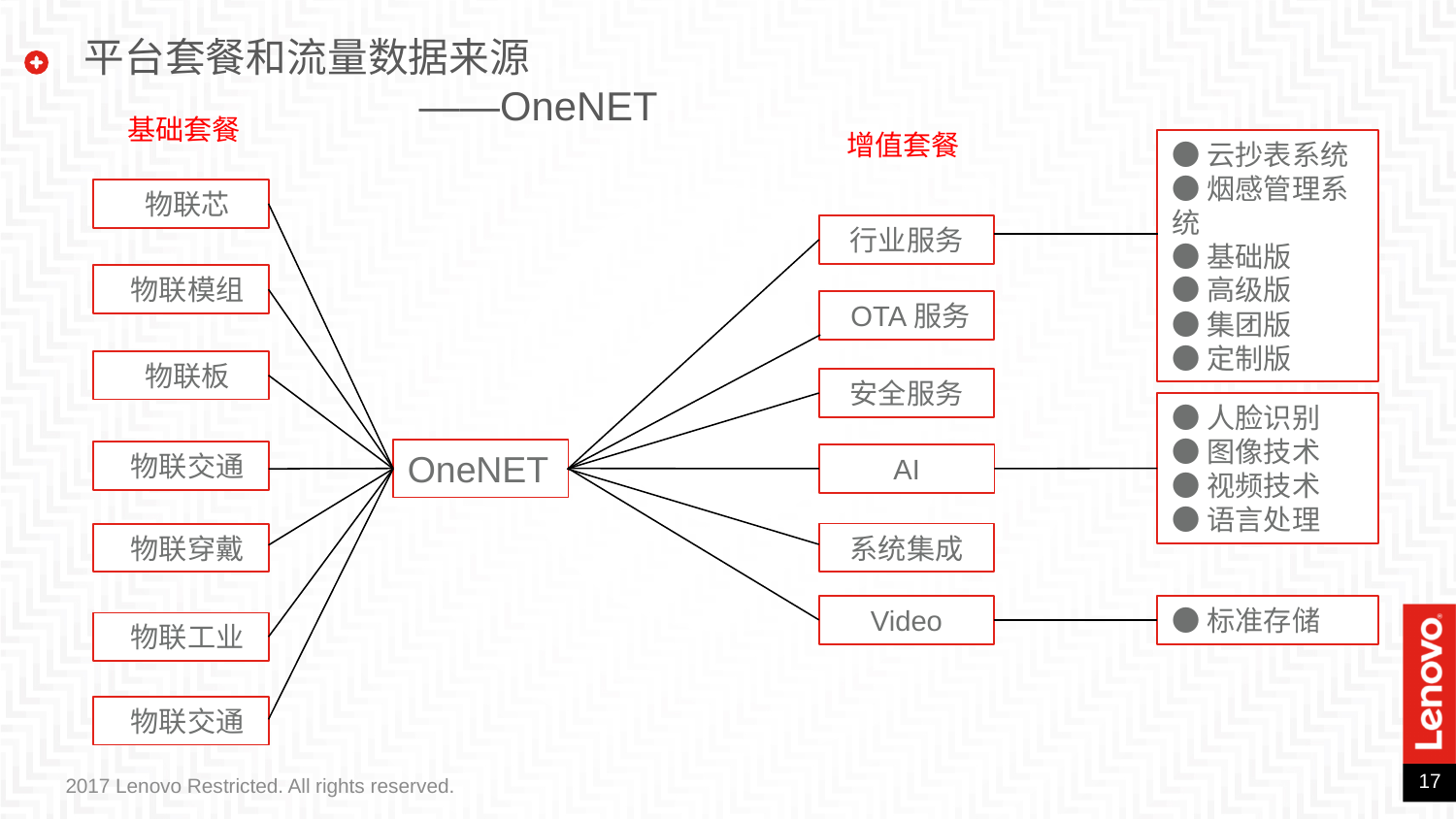

平台套餐和流量数据来源
                              ——OneNET
基础套餐
增值套餐
●云抄表系统
●烟感管理系统
●基础版
●高级版
●集团版
●定制版
 物联芯
行业服务
 物联模组
 OTA服务
 物联板
安全服务
●人脸识别
●图像技术
●视频技术
●语言处理
OneNET
 物联交通
AI
系统集成
 物联穿戴
Video
●标准存储
 物联工业
 物联交通